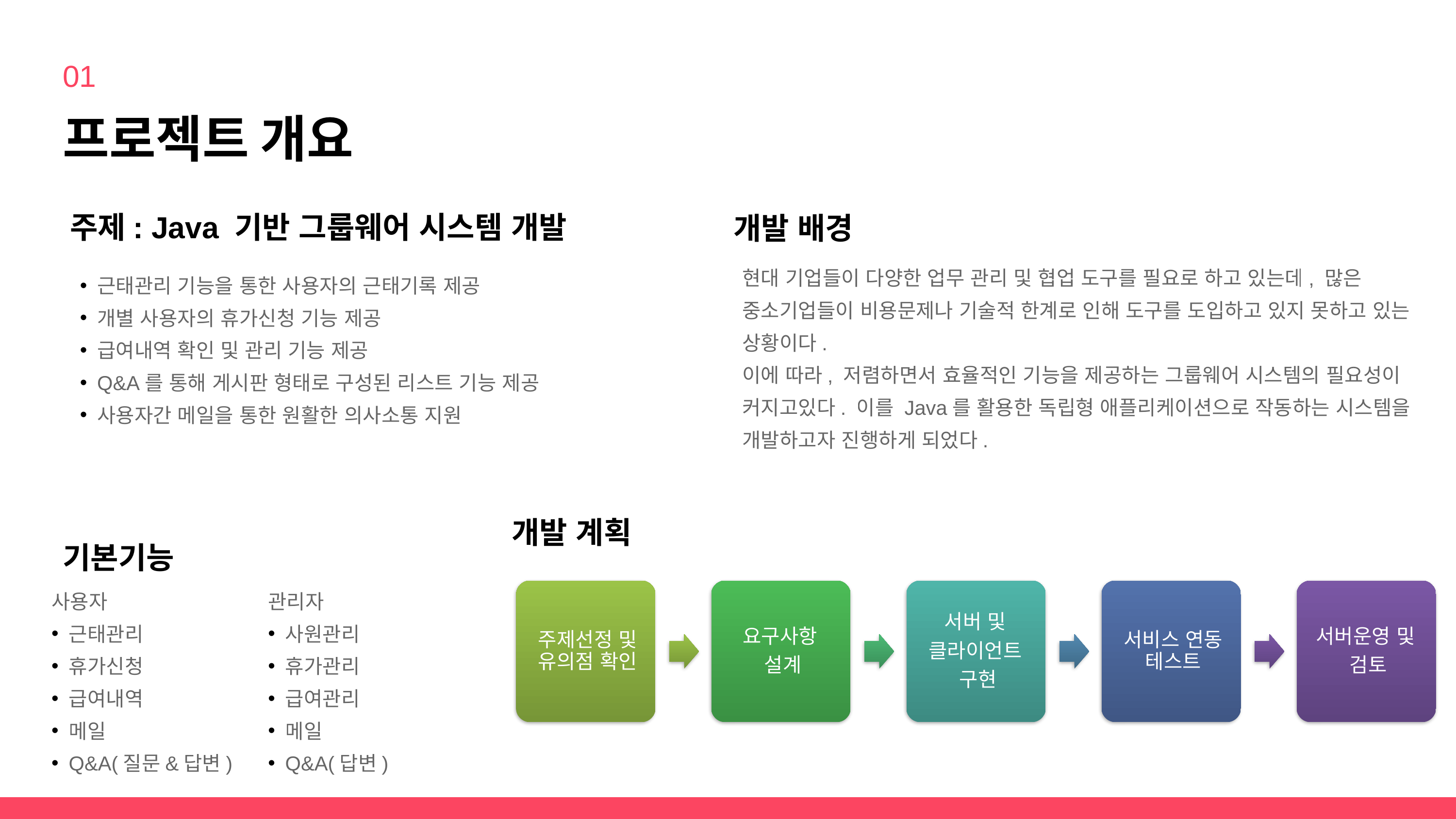

01
프로젝트 개요
주제: Java 기반 그룹웨어 시스템 개발
개발 배경
현대 기업들이 다양한 업무 관리 및 협업 도구를 필요로 하고 있는데, 많은 중소기업들이 비용문제나 기술적 한계로 인해 도구를 도입하고 있지 못하고 있는 상황이다.
이에 따라, 저렴하면서 효율적인 기능을 제공하는 그룹웨어 시스템의 필요성이 커지고있다. 이를 Java를 활용한 독립형 애플리케이션으로 작동하는 시스템을 개발하고자 진행하게 되었다.
근태관리 기능을 통한 사용자의 근태기록 제공
개별 사용자의 휴가신청 기능 제공
급여내역 확인 및 관리 기능 제공
Q&A를 통해 게시판 형태로 구성된 리스트 기능 제공
사용자간 메일을 통한 원활한 의사소통 지원
개발 계획
기본기능
주제선정 및 유의점 확인

요구사항
설계

서버 및
클라이언트
구현

서비스 연동 테스트

서버운영 및
검토
사용자
근태관리
휴가신청
급여내역
메일
Q&A(질문&답변)
관리자
사원관리
휴가관리
급여관리
메일
Q&A(답변)